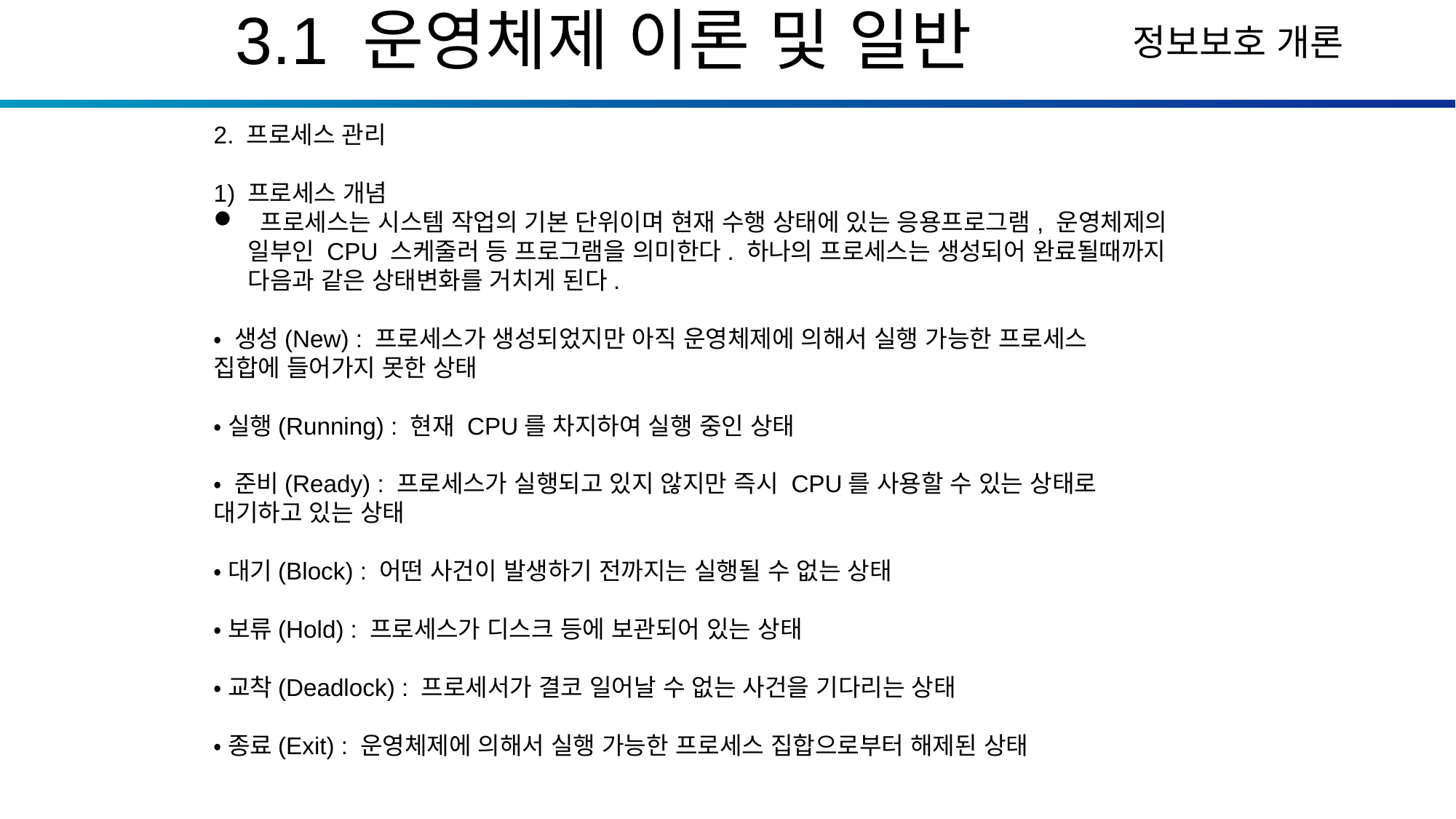

3.1 운영체제 이론 및 일반

2. 프로세스 관리

1) 프로세스 개념
 프로세스는 시스템 작업의 기본 단위이며 현재 수행 상태에 있는 응용프로그램, 운영체제의 일부인 CPU 스케줄러 등 프로그램을 의미한다. 하나의 프로세스는 생성되어 완료될때까지 다음과 같은 상태변화를 거치게 된다.

• 생성(New) : 프로세스가 생성되었지만 아직 운영체제에 의해서 실행 가능한 프로세스
집합에 들어가지 못한 상태

•실행(Running) : 현재 CPU를 차지하여 실행 중인 상태

• 준비(Ready) : 프로세스가 실행되고 있지 않지만 즉시 CPU를 사용할 수 있는 상태로
대기하고 있는 상태

•대기(Block) : 어떤 사건이 발생하기 전까지는 실행될 수 없는 상태

•보류(Hold) : 프로세스가 디스크 등에 보관되어 있는 상태

•교착(Deadlock) : 프로세서가 결코 일어날 수 없는 사건을 기다리는 상태

•종료(Exit) : 운영체제에 의해서 실행 가능한 프로세스 집합으로부터 해제된 상태